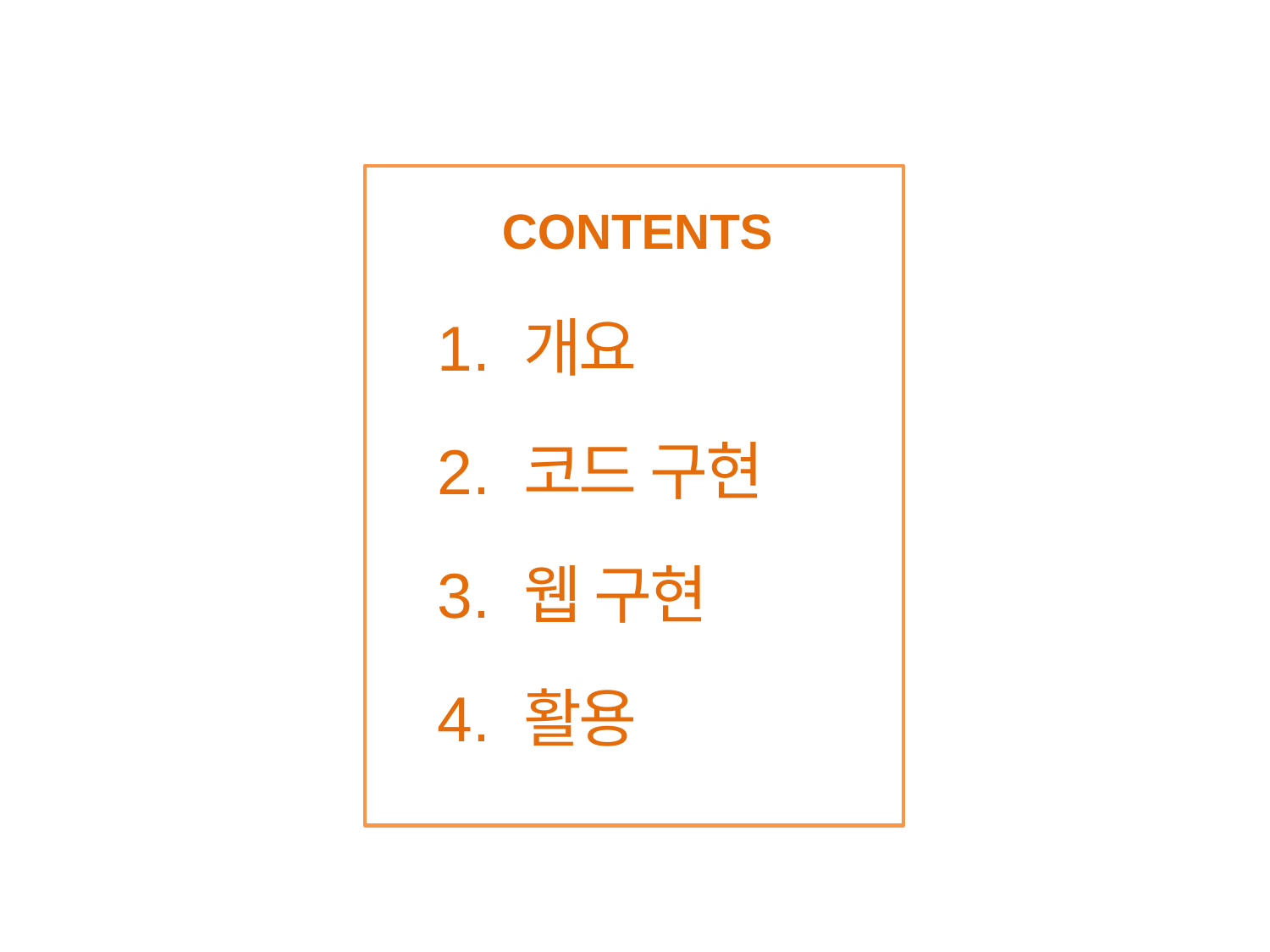

CONTENTS

 개요
 코드 구현
 웹 구현
 활용